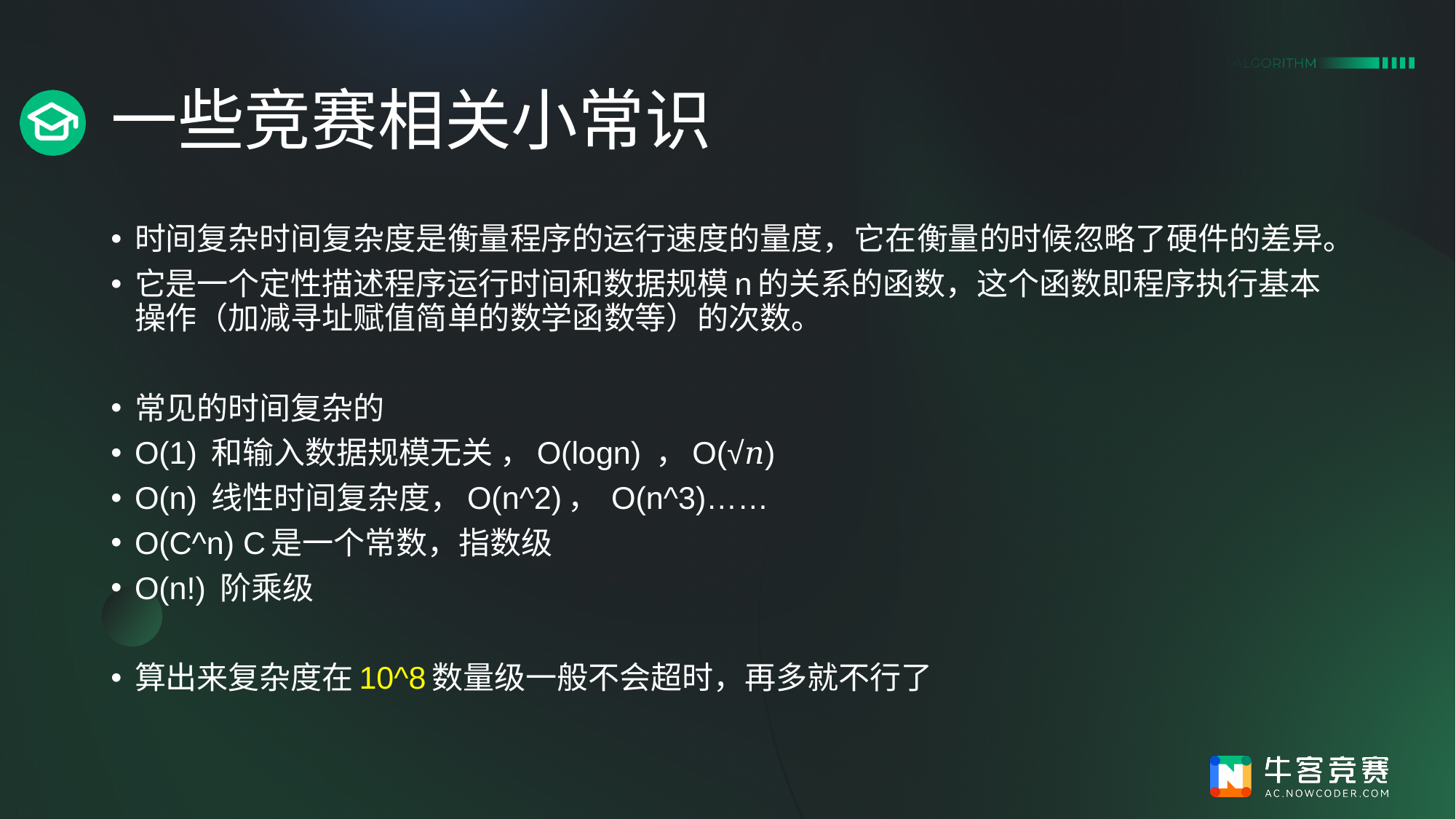

# 一些竞赛相关小常识
时间复杂时间复杂度是衡量程序的运行速度的量度，它在衡量的时候忽略了硬件的差异。
它是一个定性描述程序运行时间和数据规模n的关系的函数，这个函数即程序执行基本操作（加减寻址赋值简单的数学函数等）的次数。

常见的时间复杂的
O(1) 和输入数据规模无关 ，O(logn) ，O(√𝑛)
O(n) 线性时间复杂度，O(n^2)， O(n^3)……
O(C^n) C是一个常数，指数级
O(n!) 阶乘级

算出来复杂度在10^8数量级一般不会超时，再多就不行了